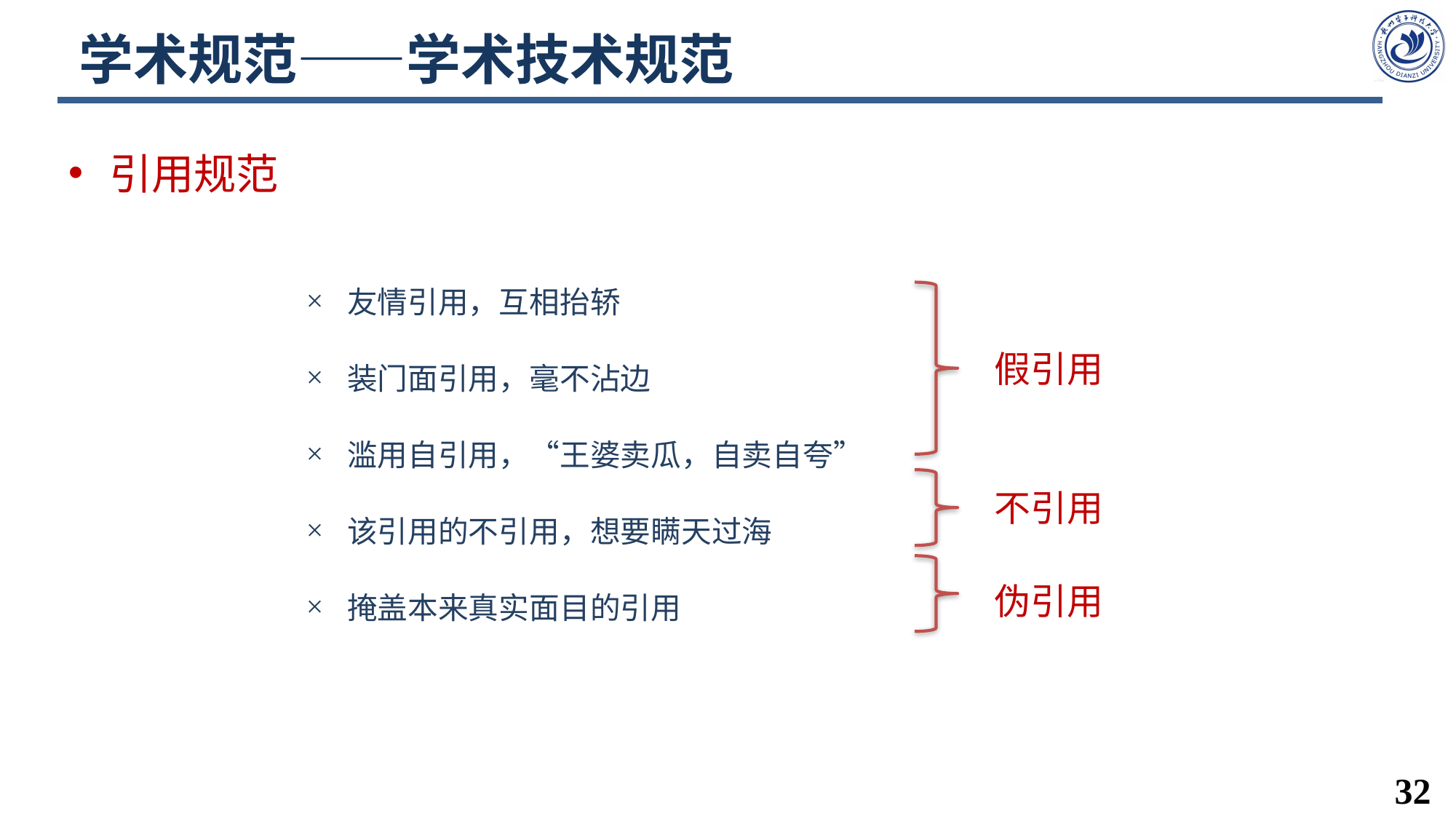

# 学术规范——学术技术规范
引用规范

友情引用，互相抬轿
装门面引用，毫不沾边
滥用自引用，“王婆卖瓜，自卖自夸”
该引用的不引用，想要瞒天过海
掩盖本来真实面目的引用

假引用

不引用

伪引用
32